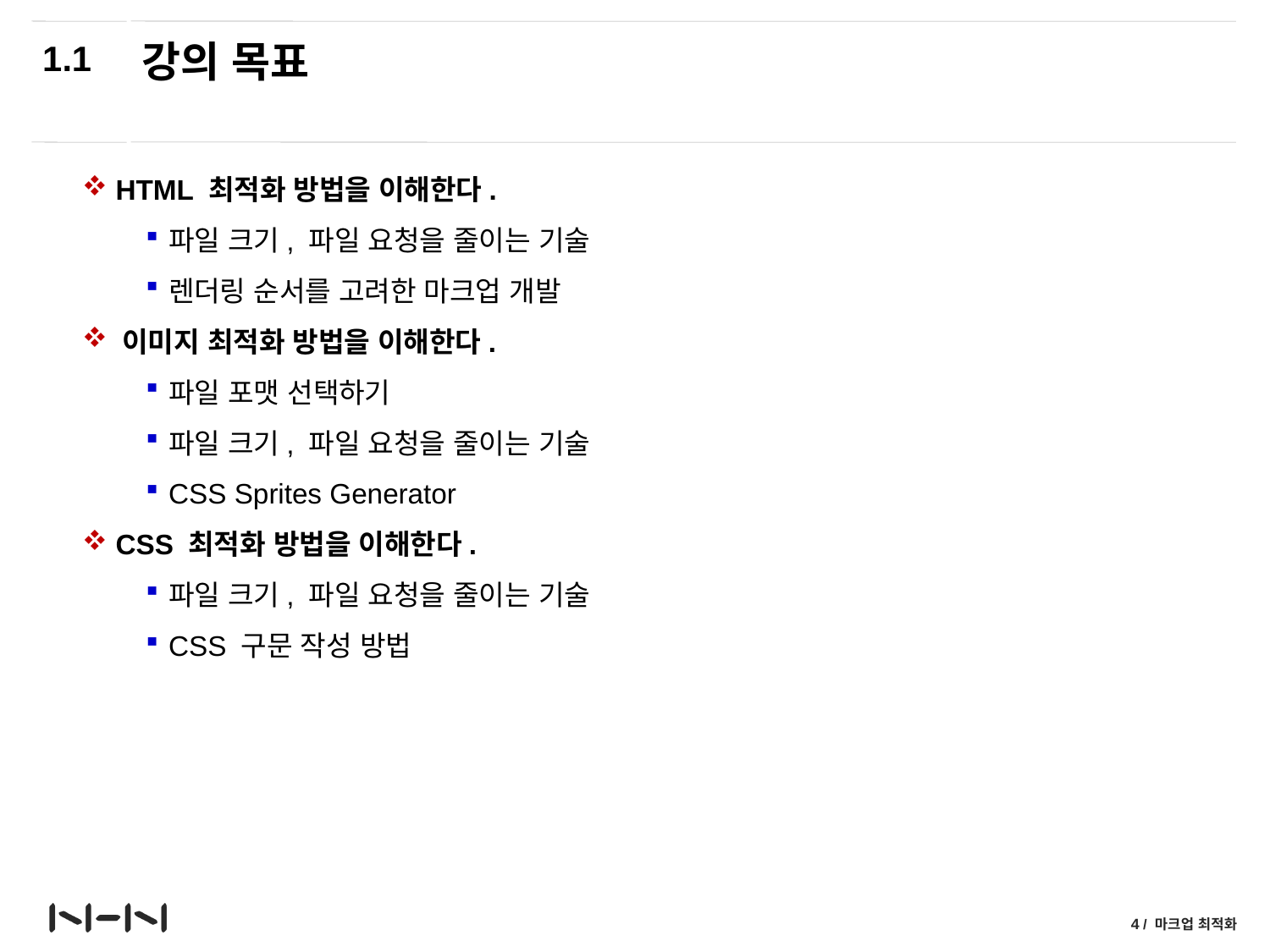

1.1
# 강의 목표

 HTML 최적화 방법을 이해한다.
파일 크기, 파일 요청을 줄이는 기술
렌더링 순서를 고려한 마크업 개발
 이미지 최적화 방법을 이해한다.
파일 포맷 선택하기
파일 크기, 파일 요청을 줄이는 기술
CSS Sprites Generator
 CSS 최적화 방법을 이해한다.
파일 크기, 파일 요청을 줄이는 기술
CSS 구문 작성 방법